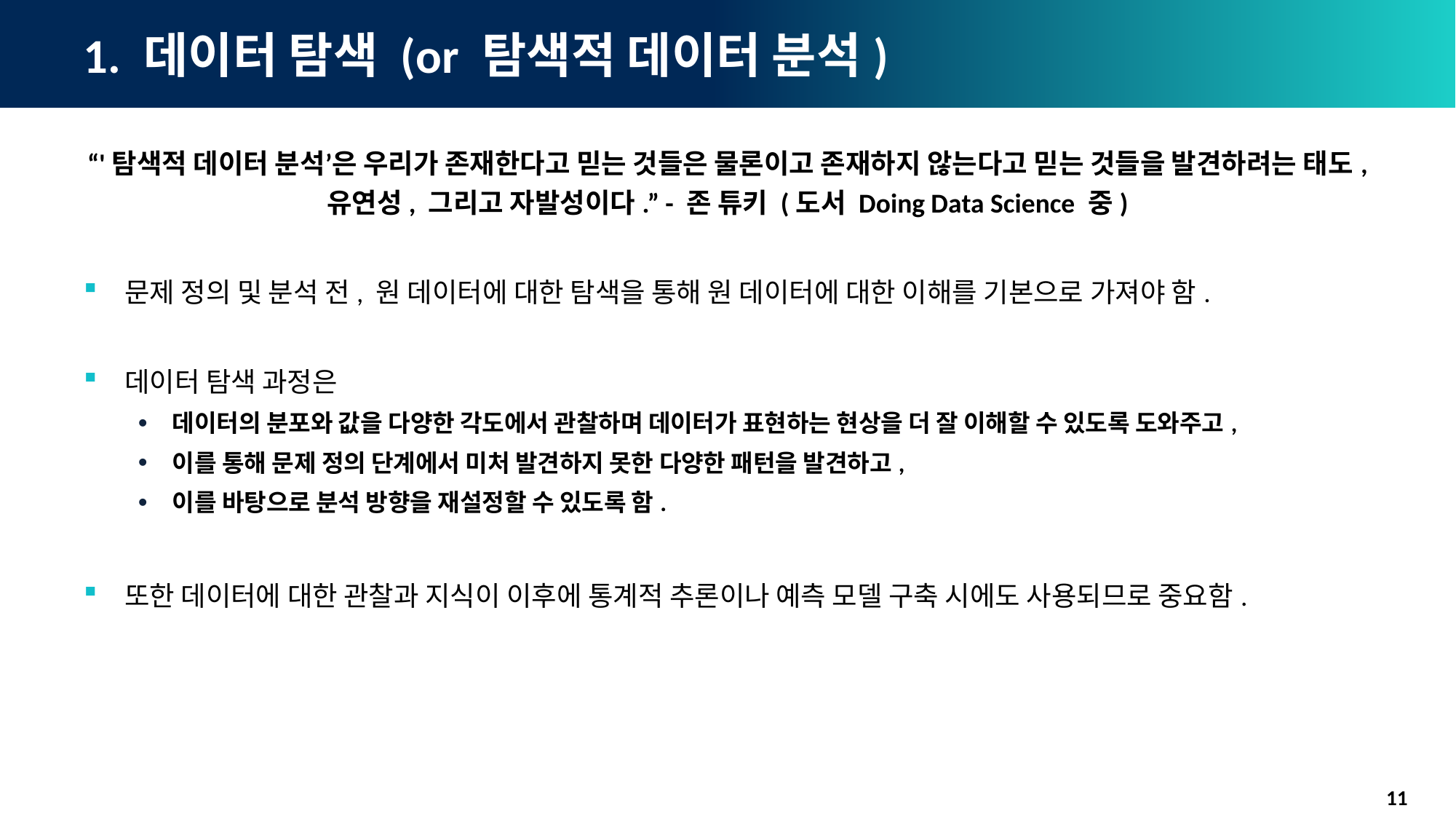

# 1. 데이터 탐색 (or 탐색적 데이터 분석)
“'탐색적 데이터 분석’은 우리가 존재한다고 믿는 것들은 물론이고 존재하지 않는다고 믿는 것들을 발견하려는 태도, 유연성, 그리고 자발성이다.” - 존 튜키 (도서 Doing Data Science 중)

문제 정의 및 분석 전, 원 데이터에 대한 탐색을 통해 원 데이터에 대한 이해를 기본으로 가져야 함.

데이터 탐색 과정은
데이터의 분포와 값을 다양한 각도에서 관찰하며 데이터가 표현하는 현상을 더 잘 이해할 수 있도록 도와주고,
이를 통해 문제 정의 단계에서 미처 발견하지 못한 다양한 패턴을 발견하고,
이를 바탕으로 분석 방향을 재설정할 수 있도록 함.

또한 데이터에 대한 관찰과 지식이 이후에 통계적 추론이나 예측 모델 구축 시에도 사용되므로 중요함.
11